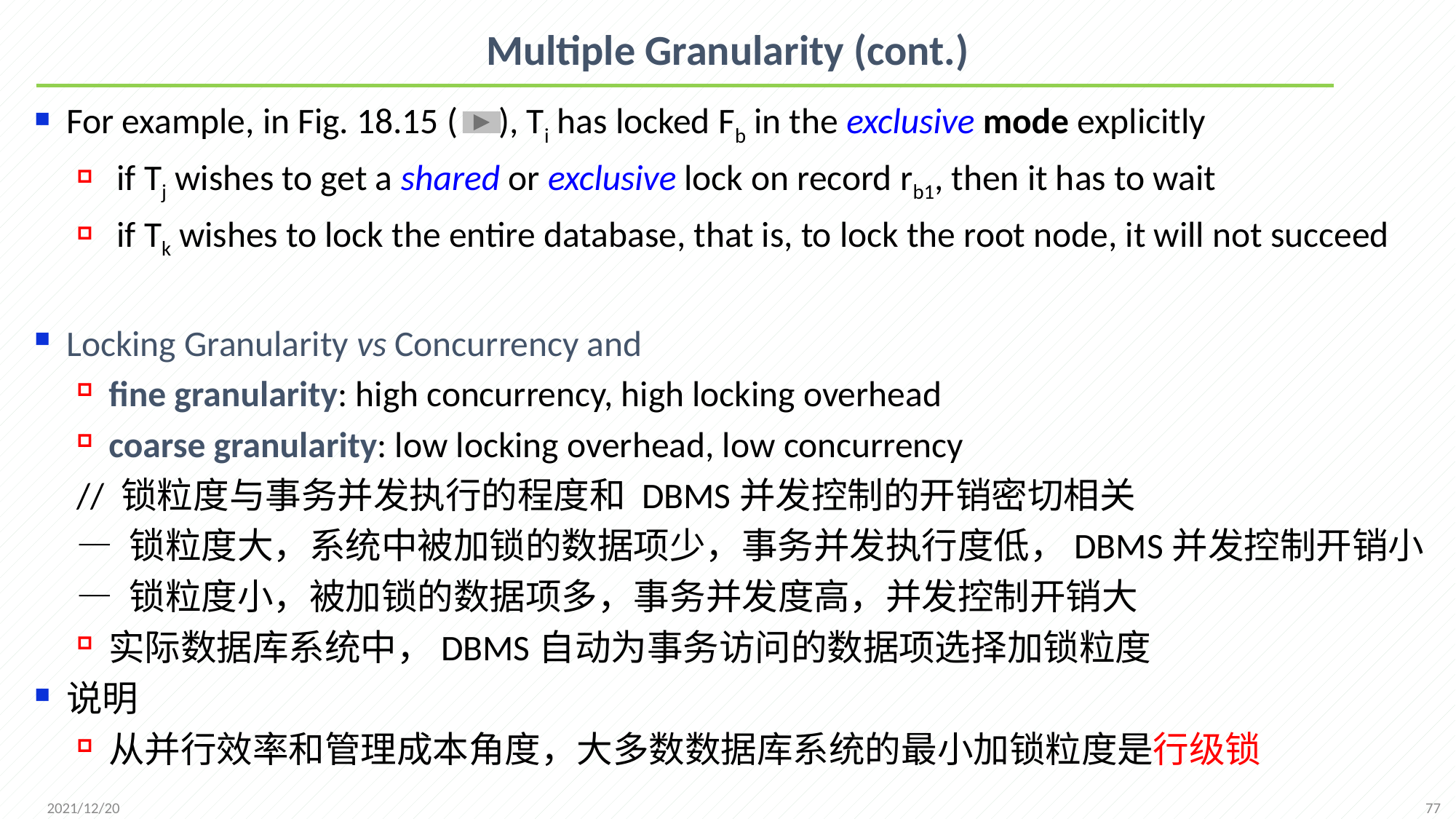

# Multiple Granularity (cont.)
For example, in Fig. 18.15 (     ), Ti has locked Fb in the exclusive mode explicitly
 if Tj wishes to get a shared or exclusive lock on record rb1, then it has to wait
 if Tk wishes to lock the entire database, that is, to lock the root node, it will not succeed

Locking Granularity vs Concurrency and
fine granularity: high concurrency, high locking overhead
coarse granularity: low locking overhead, low concurrency
// 锁粒度与事务并发执行的程度和 DBMS并发控制的开销密切相关
— 锁粒度大，系统中被加锁的数据项少，事务并发执行度低，DBMS并发控制开销小
— 锁粒度小，被加锁的数据项多，事务并发度高，并发控制开销大
实际数据库系统中，DBMS自动为事务访问的数据项选择加锁粒度
说明
从并行效率和管理成本角度，大多数数据库系统的最小加锁粒度是行级锁

77
2021/12/20